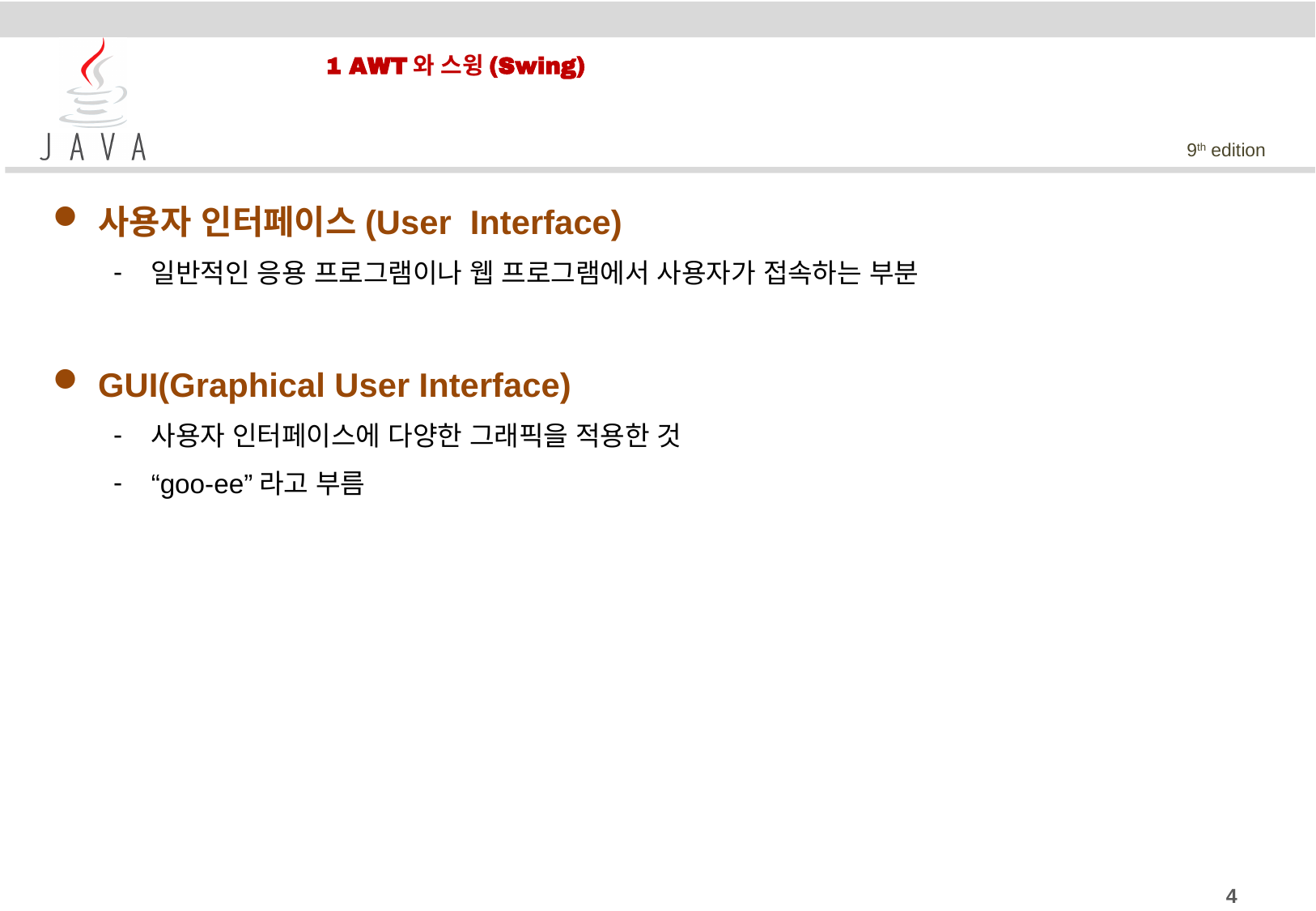

# 1 AWT와 스윙(Swing)

사용자 인터페이스(User  Interface)
일반적인 응용 프로그램이나 웹 프로그램에서 사용자가 접속하는 부분

GUI(Graphical User Interface)
사용자 인터페이스에 다양한 그래픽을 적용한 것
“goo-ee”라고 부름
4